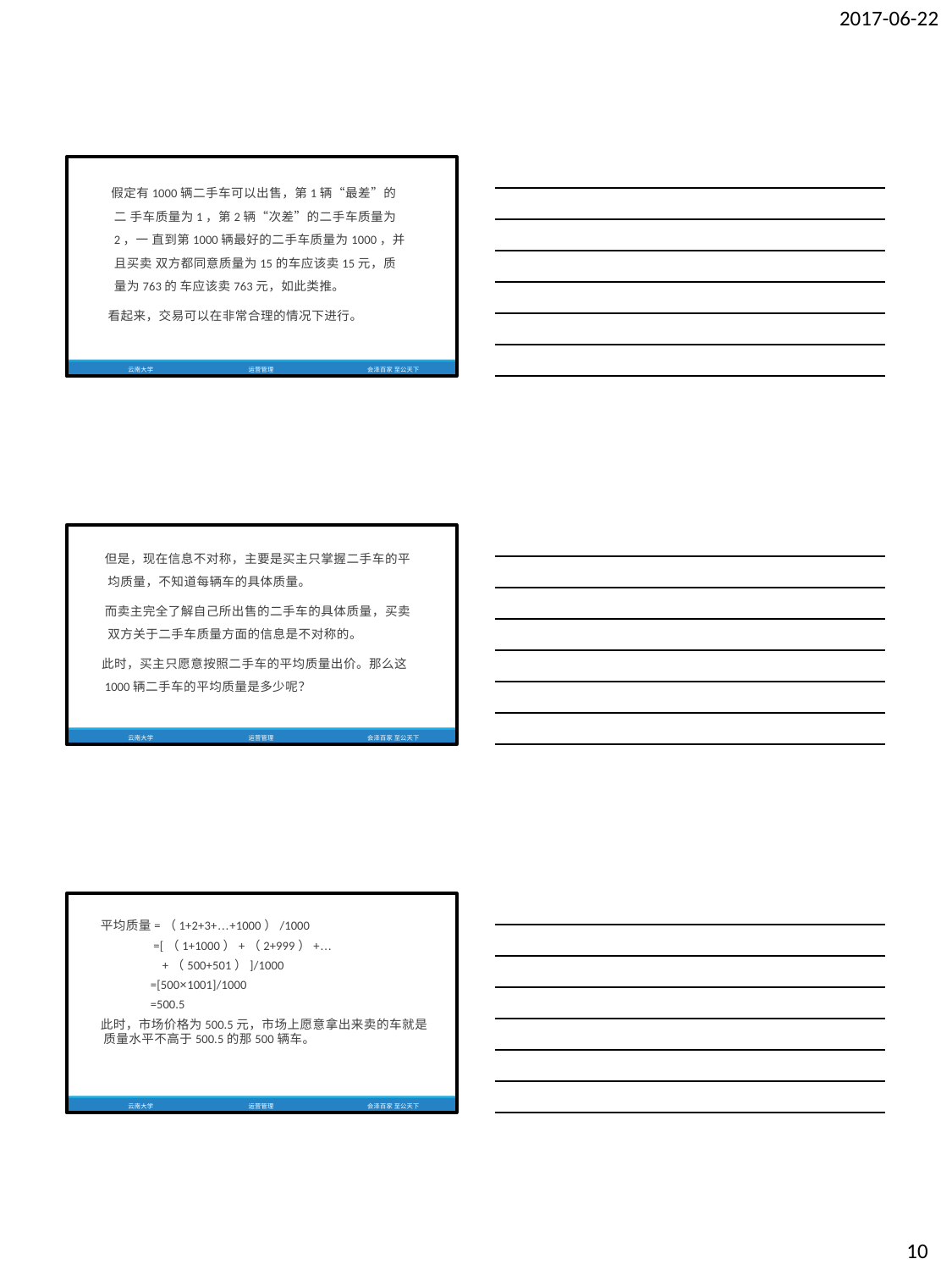

2017-06-22

假定有1000辆二手车可以出售，第1辆“最差”的二 手车质量为1，第2辆“次差”的二手车质量为2，一 直到第1000辆最好的二手车质量为1000，并且买卖 双方都同意质量为15的车应该卖15元，质量为763的 车应该卖763元，如此类推。

看起来，交易可以在非常合理的情况下进行。

云南大学
运营管理
会泽百家 至公天下

但是，现在信息不对称，主要是买主只掌握二手车的平 均质量，不知道每辆车的具体质量。
而卖主完全了解自己所出售的二手车的具体质量，买卖 双方关于二手车质量方面的信息是不对称的。

此时，买主只愿意按照二手车的平均质量出价。那么这
1000辆二手车的平均质量是多少呢？

云南大学
运营管理
会泽百家 至公天下

平均质量=（1+2+3+…+1000）/1000
=[（1+1000）+（2+999）+…
+（500+501）]/1000
=[500×1001]/1000
=500.5
此时，市场价格为500.5元，市场上愿意拿出来卖的车就是 质量水平不高于500.5的那500辆车。

云南大学
运营管理
会泽百家 至公天下

10